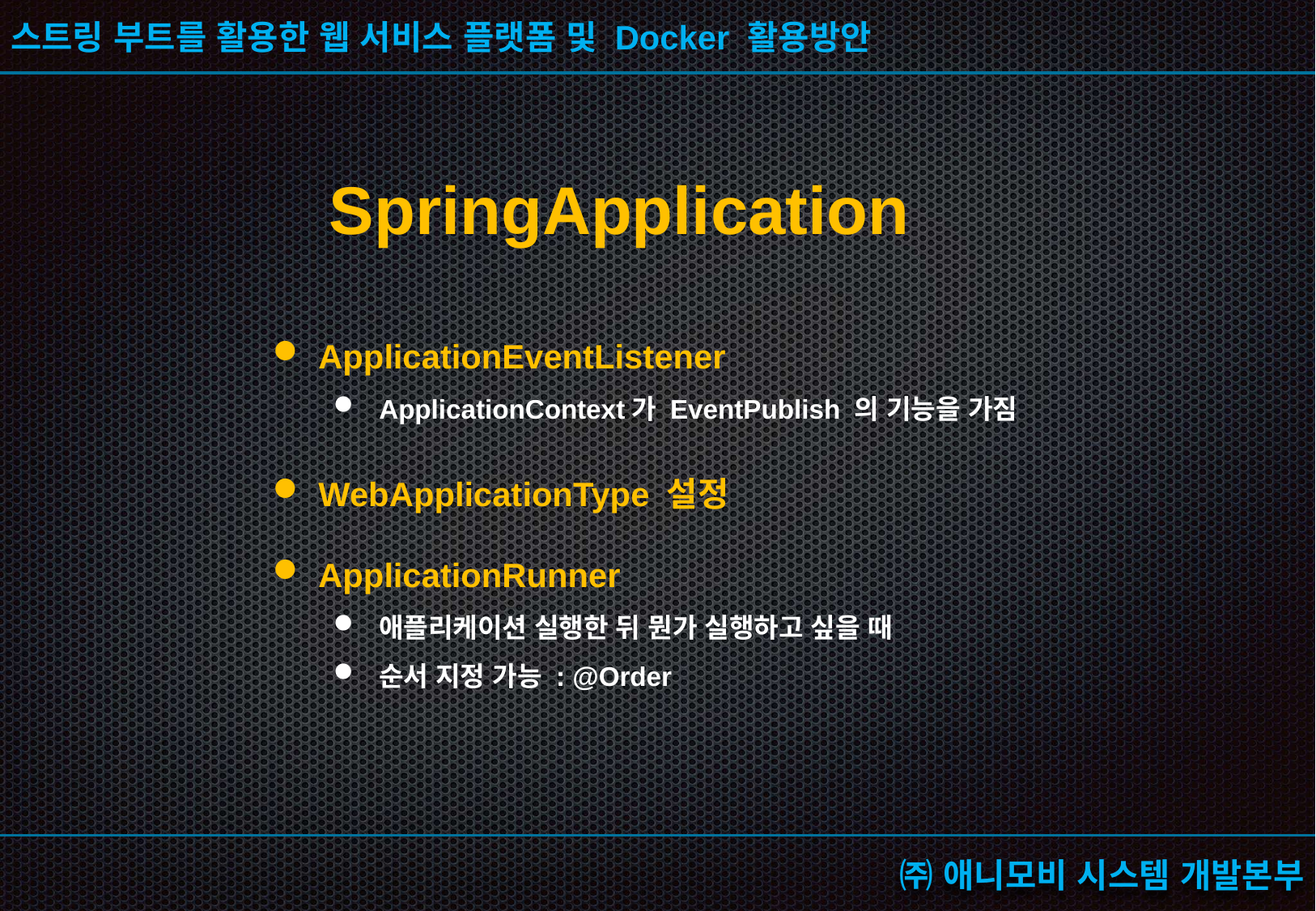

SpringApplication

ApplicationEventListener
ApplicationContext가 EventPublish 의 기능을 가짐

WebApplicationType 설정

ApplicationRunner
애플리케이션 실행한 뒤 뭔가 실행하고 싶을 때
순서 지정 가능 : @Order